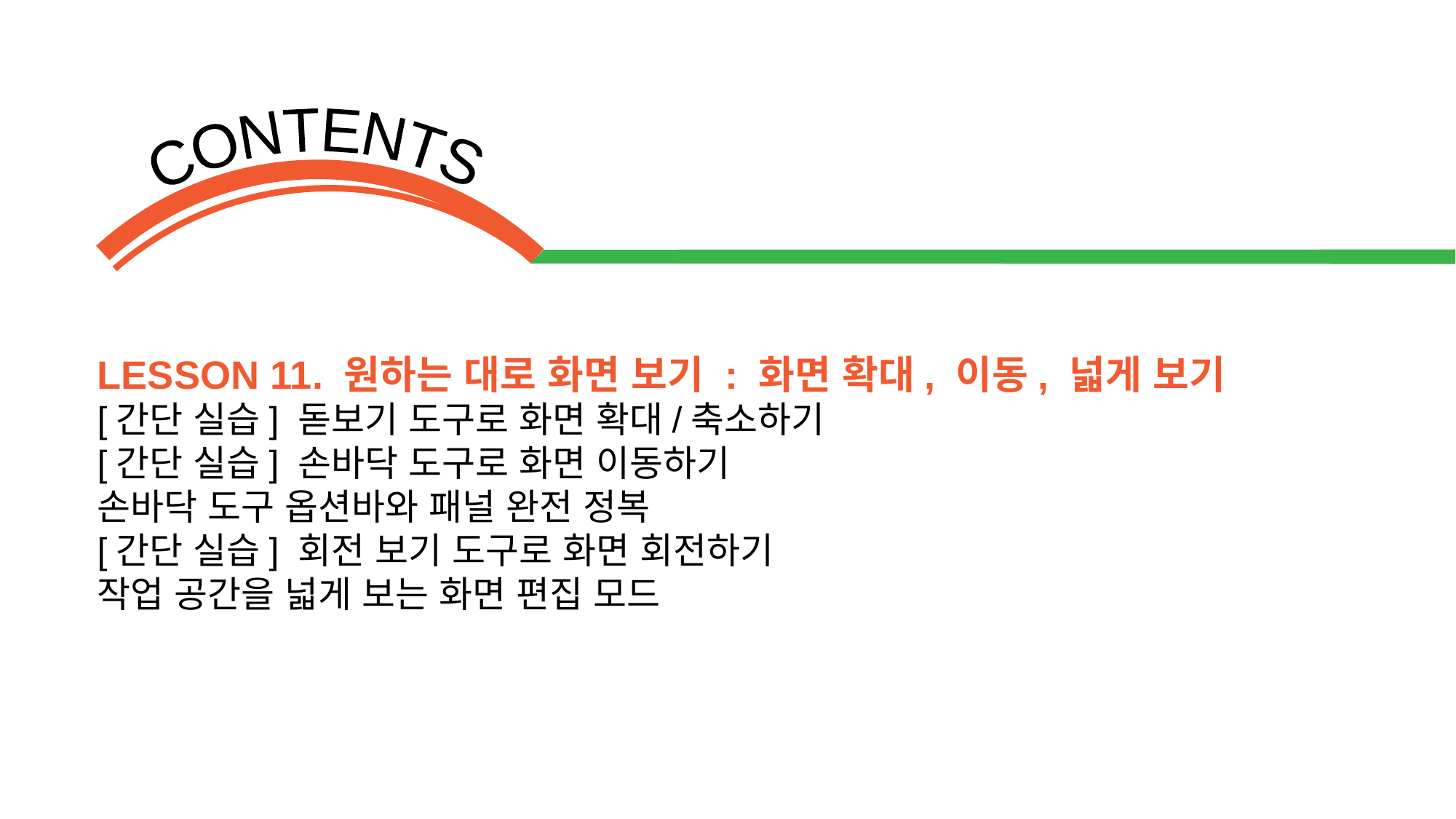

LESSON 11. 원하는 대로 화면 보기 : 화면 확대, 이동, 넓게 보기
[간단 실습] 돋보기 도구로 화면 확대/축소하기
[간단 실습] 손바닥 도구로 화면 이동하기
손바닥 도구 옵션바와 패널 완전 정복
[간단 실습] 회전 보기 도구로 화면 회전하기
작업 공간을 넓게 보는 화면 편집 모드